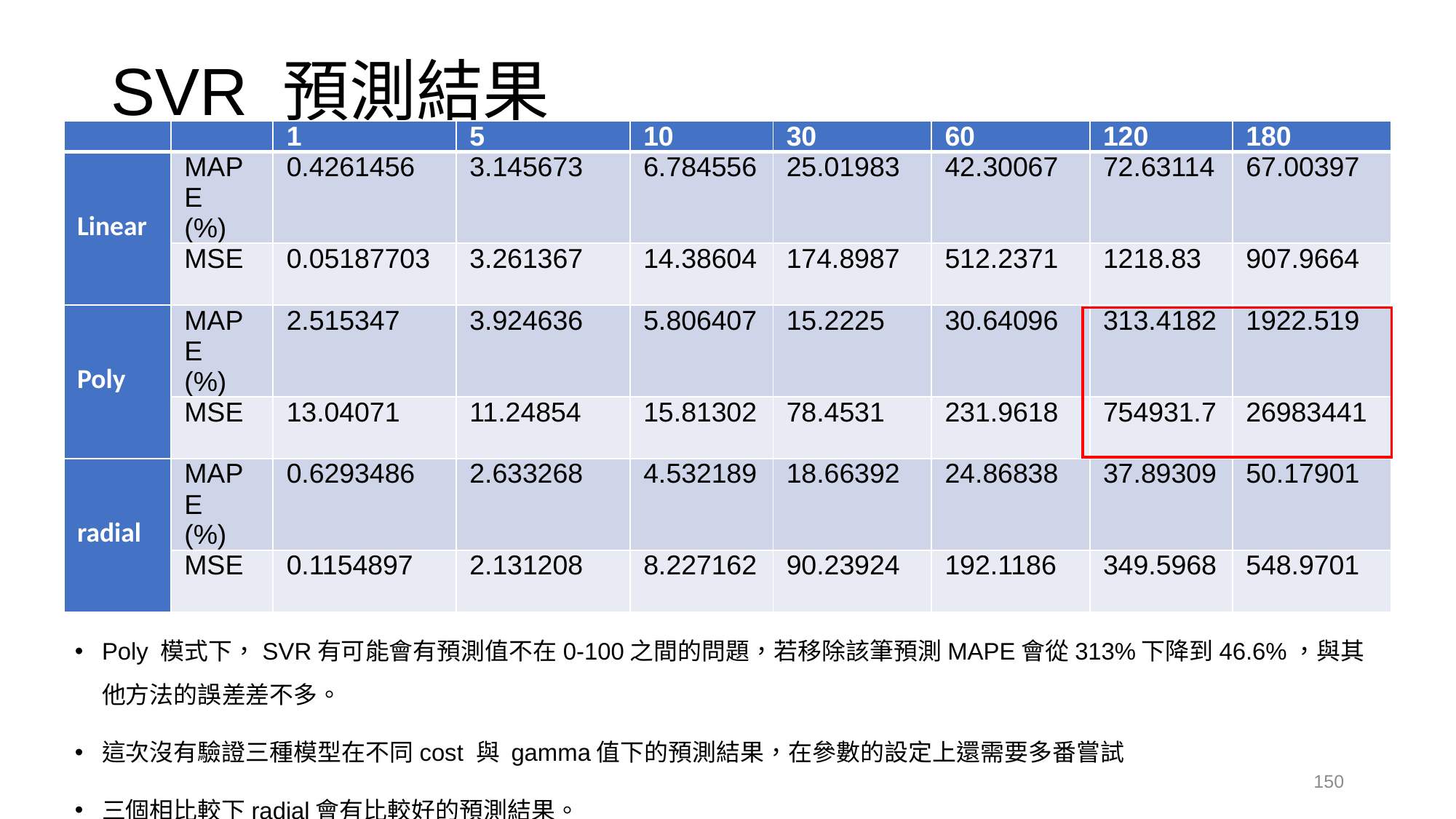

# SVR 預測結果
|  |  | 1 | 5 | 10 | 30 | 60 | 120 | 180 |
| --- | --- | --- | --- | --- | --- | --- | --- | --- |
| Linear | MAPE (%) | 0.4261456 | 3.145673 | 6.784556 | 25.01983 | 42.30067 | 72.63114 | 67.00397 |
|  | MSE | 0.05187703 | 3.261367 | 14.38604 | 174.8987 | 512.2371 | 1218.83 | 907.9664 |
| Poly | MAPE (%) | 2.515347 | 3.924636 | 5.806407 | 15.2225 | 30.64096 | 313.4182 | 1922.519 |
|  | MSE | 13.04071 | 11.24854 | 15.81302 | 78.4531 | 231.9618 | 754931.7 | 26983441 |
| radial | MAPE (%) | 0.6293486 | 2.633268 | 4.532189 | 18.66392 | 24.86838 | 37.89309 | 50.17901 |
|  | MSE | 0.1154897 | 2.131208 | 8.227162 | 90.23924 | 192.1186 | 349.5968 | 548.9701 |

Poly 模式下，SVR有可能會有預測值不在0-100之間的問題，若移除該筆預測MAPE會從313%下降到46.6%，與其他方法的誤差差不多。
這次沒有驗證三種模型在不同cost 與 gamma值下的預測結果，在參數的設定上還需要多番嘗試
三個相比較下radial會有比較好的預測結果。
150